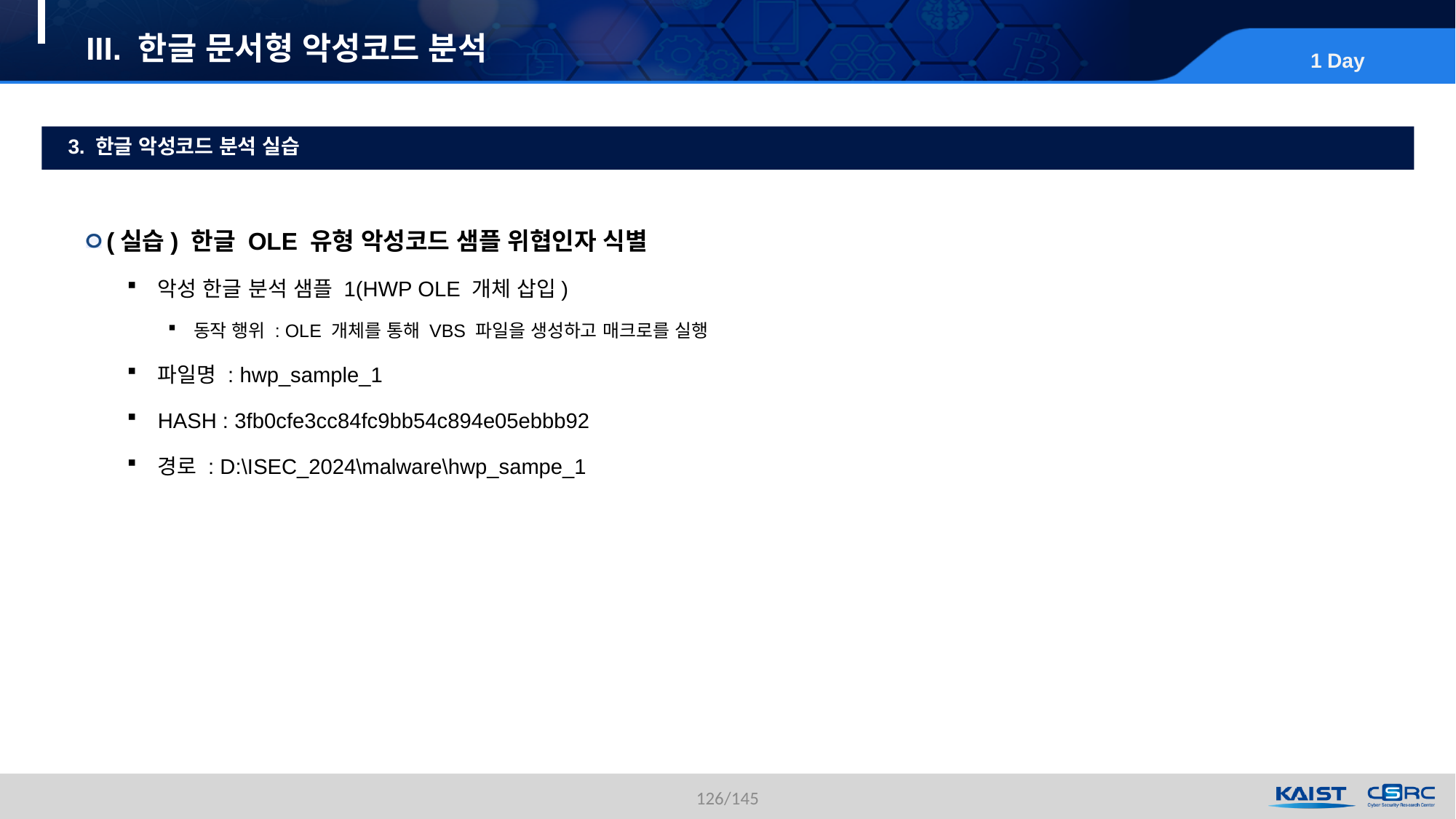

# III. 한글 문서형 악성코드 분석
3. 한글 악성코드 분석 실습
(실습) 한글 OLE 유형 악성코드 샘플 위협인자 식별
악성 한글 분석 샘플 1(HWP OLE 개체 삽입)
동작 행위 : OLE 개체를 통해 VBS 파일을 생성하고 매크로를 실행
파일명 : hwp_sample_1
HASH : 3fb0cfe3cc84fc9bb54c894e05ebbb92
경로 : D:\ISEC_2024\malware\hwp_sampe_1
126/145